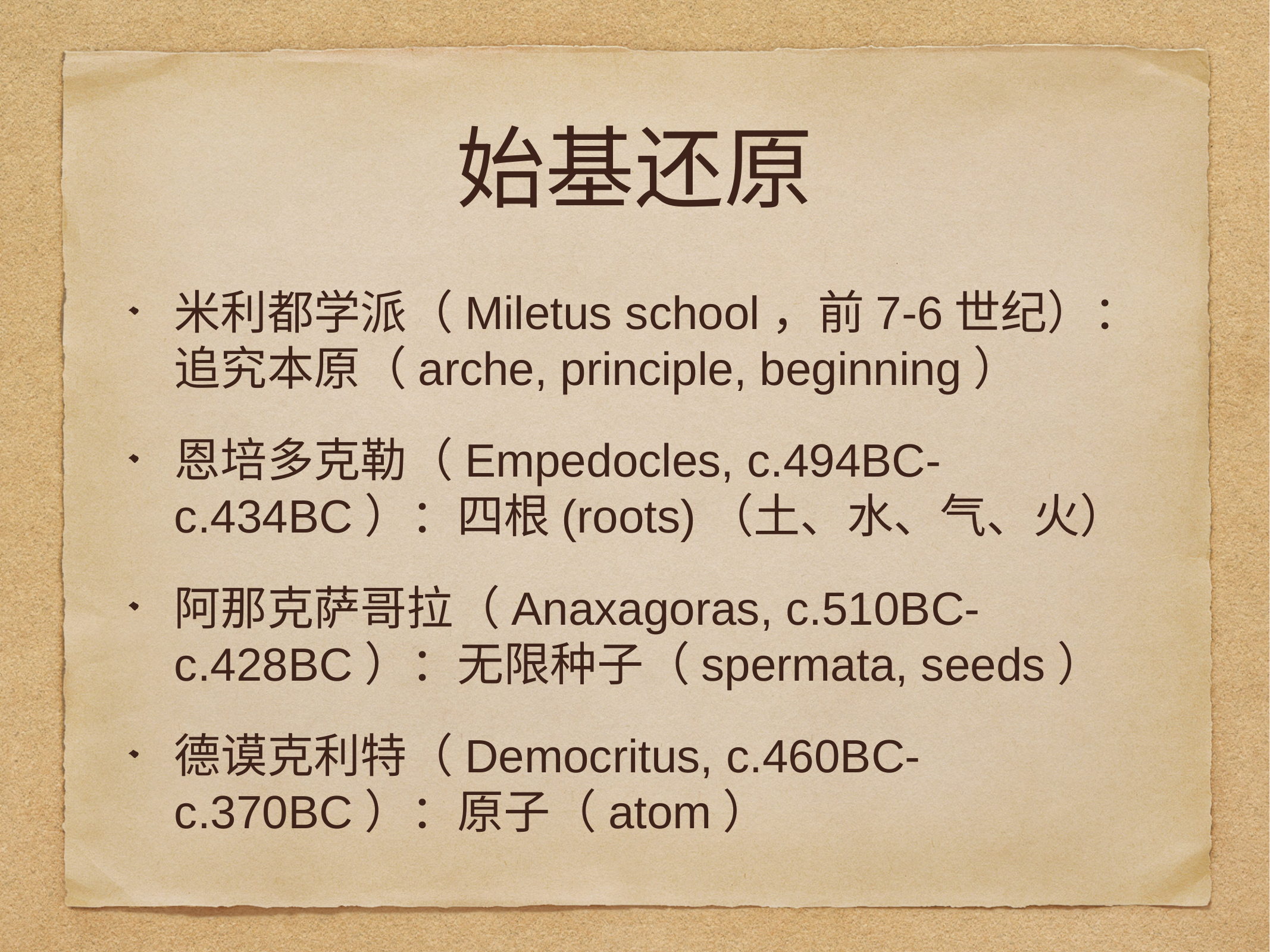

# 始基还原
米利都学派（Miletus school，前7-6世纪）：追究本原（arche, principle, beginning）
恩培多克勒（Empedocles, c.494BC-c.434BC）：四根(roots)（土、水、气、火）
阿那克萨哥拉（Anaxagoras, c.510BC-c.428BC）：无限种子（spermata, seeds）
德谟克利特（Democritus, c.460BC-c.370BC）：原子（atom）